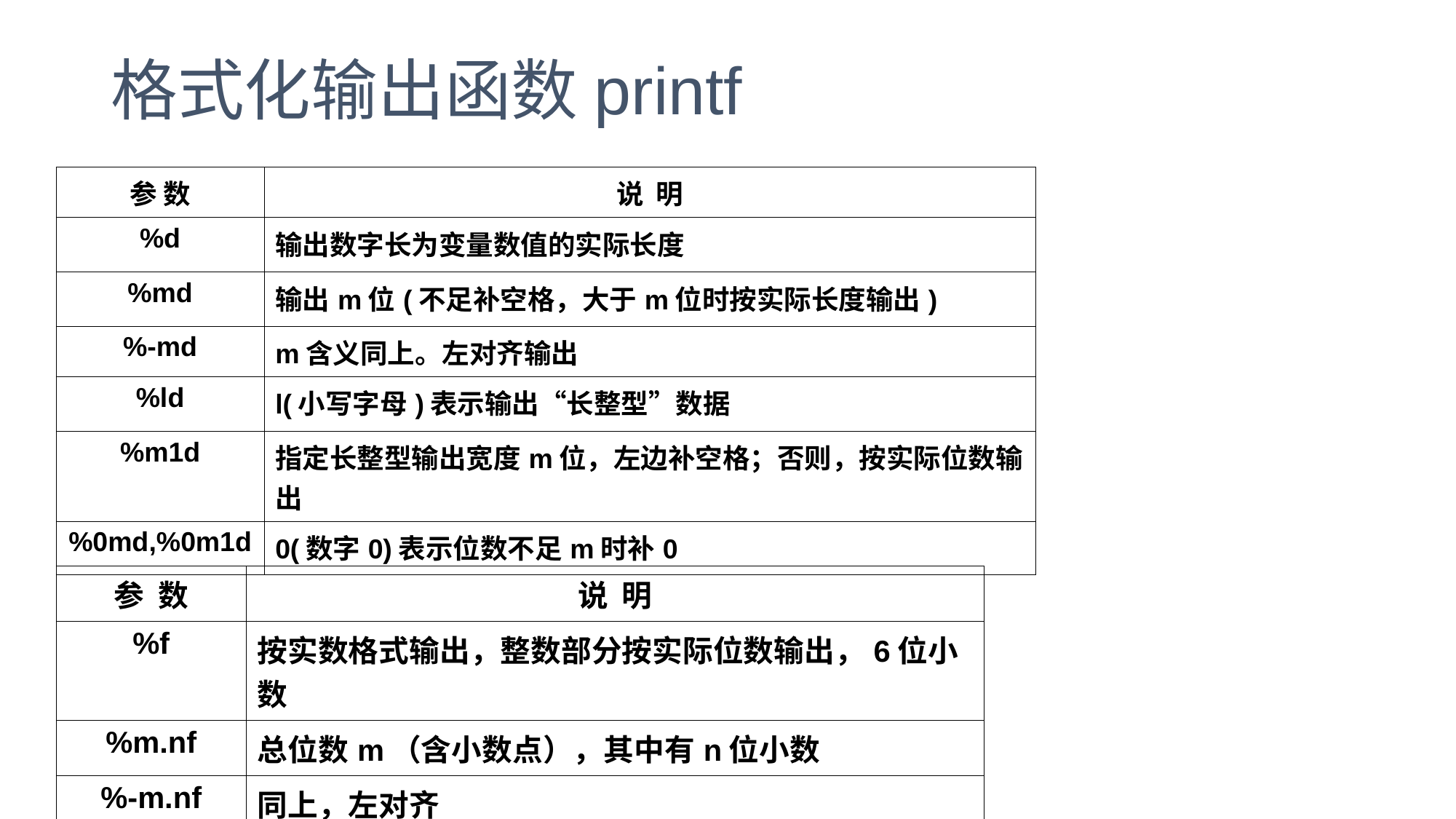

# 格式化输出函数printf
| 参 数 | 说 明 |
| --- | --- |
| %d | 输出数字长为变量数值的实际长度 |
| %md | 输出m位(不足补空格，大于m位时按实际长度输出) |
| %-md | m含义同上。左对齐输出 |
| %ld | l(小写字母)表示输出“长整型”数据 |
| %m1d | 指定长整型输出宽度m位，左边补空格；否则，按实际位数输出 |
| %0md,%0m1d | 0(数字0)表示位数不足m时补0 |
| 参 数 | 说 明 |
| --- | --- |
| %f | 按实数格式输出，整数部分按实际位数输出，6位小数 |
| %m.nf | 总位数m（含小数点），其中有n位小数 |
| %-m.nf | 同上，左对齐 |